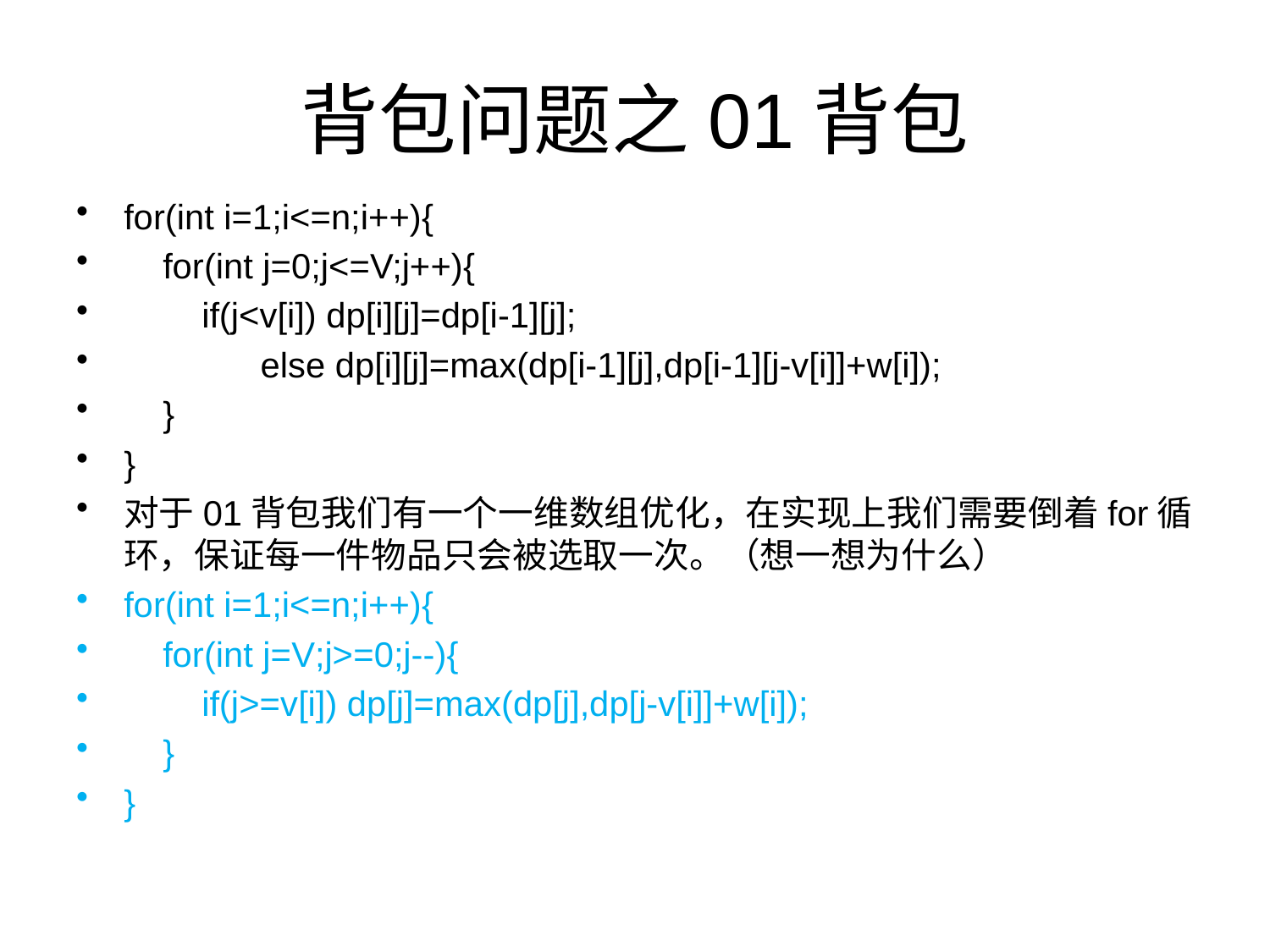

# 背包问题之01背包
for(int i=1;i<=n;i++){
    for(int j=0;j<=V;j++){
        if(j<v[i]) dp[i][j]=dp[i-1][j];
	 else dp[i][j]=max(dp[i-1][j],dp[i-1][j-v[i]]+w[i]);
    }
}
对于01背包我们有一个一维数组优化，在实现上我们需要倒着for循环，保证每一件物品只会被选取一次。（想一想为什么）
for(int i=1;i<=n;i++){
    for(int j=V;j>=0;j--){
        if(j>=v[i]) dp[j]=max(dp[j],dp[j-v[i]]+w[i]);
    }
}